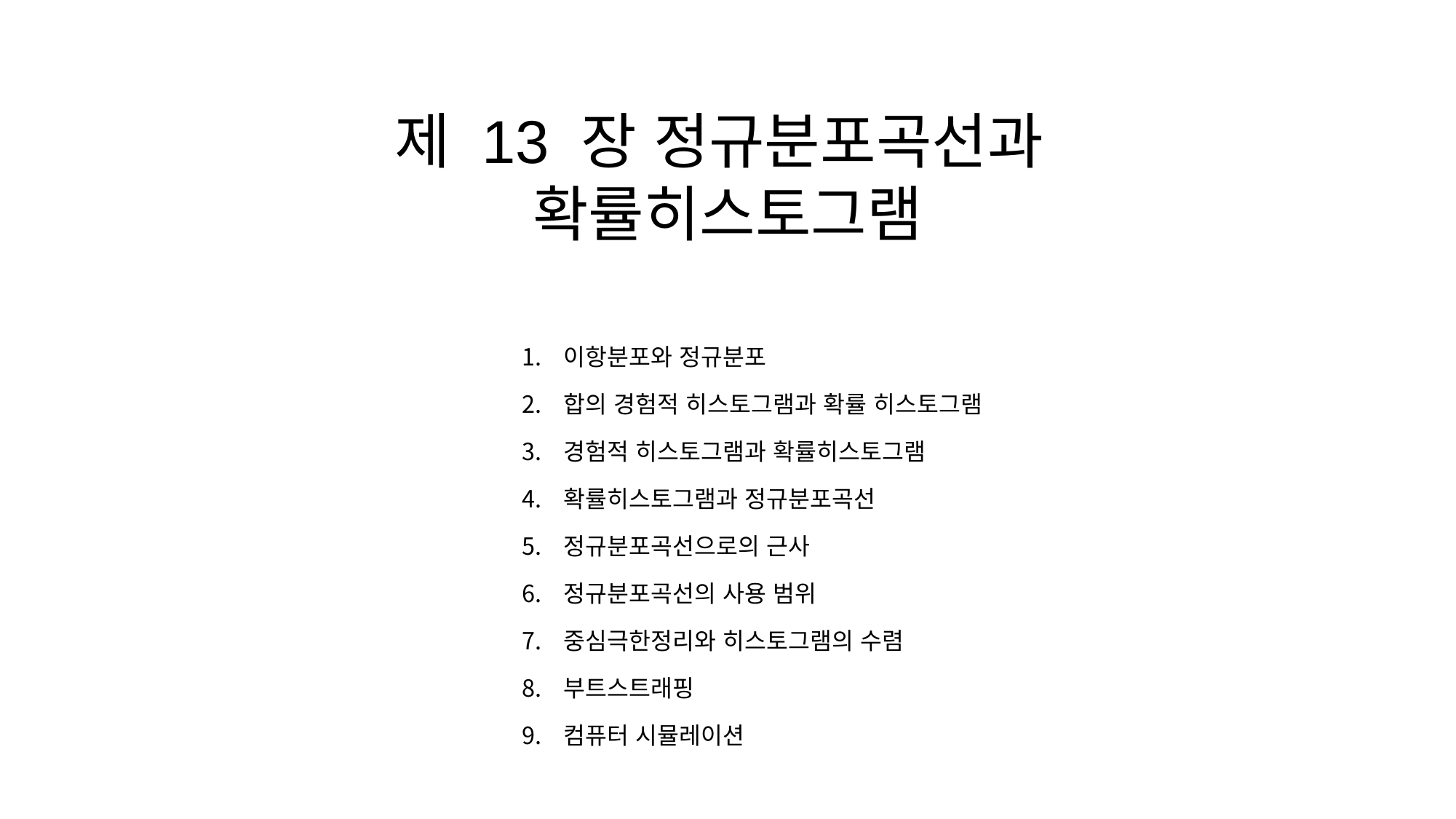

제 13 장 정규분포곡선과
확률히스토그램
이항분포와 정규분포
합의 경험적 히스토그램과 확률 히스토그램
경험적 히스토그램과 확률히스토그램
확률히스토그램과 정규분포곡선
정규분포곡선으로의 근사
정규분포곡선의 사용 범위
중심극한정리와 히스토그램의 수렴
부트스트래핑
컴퓨터 시뮬레이션